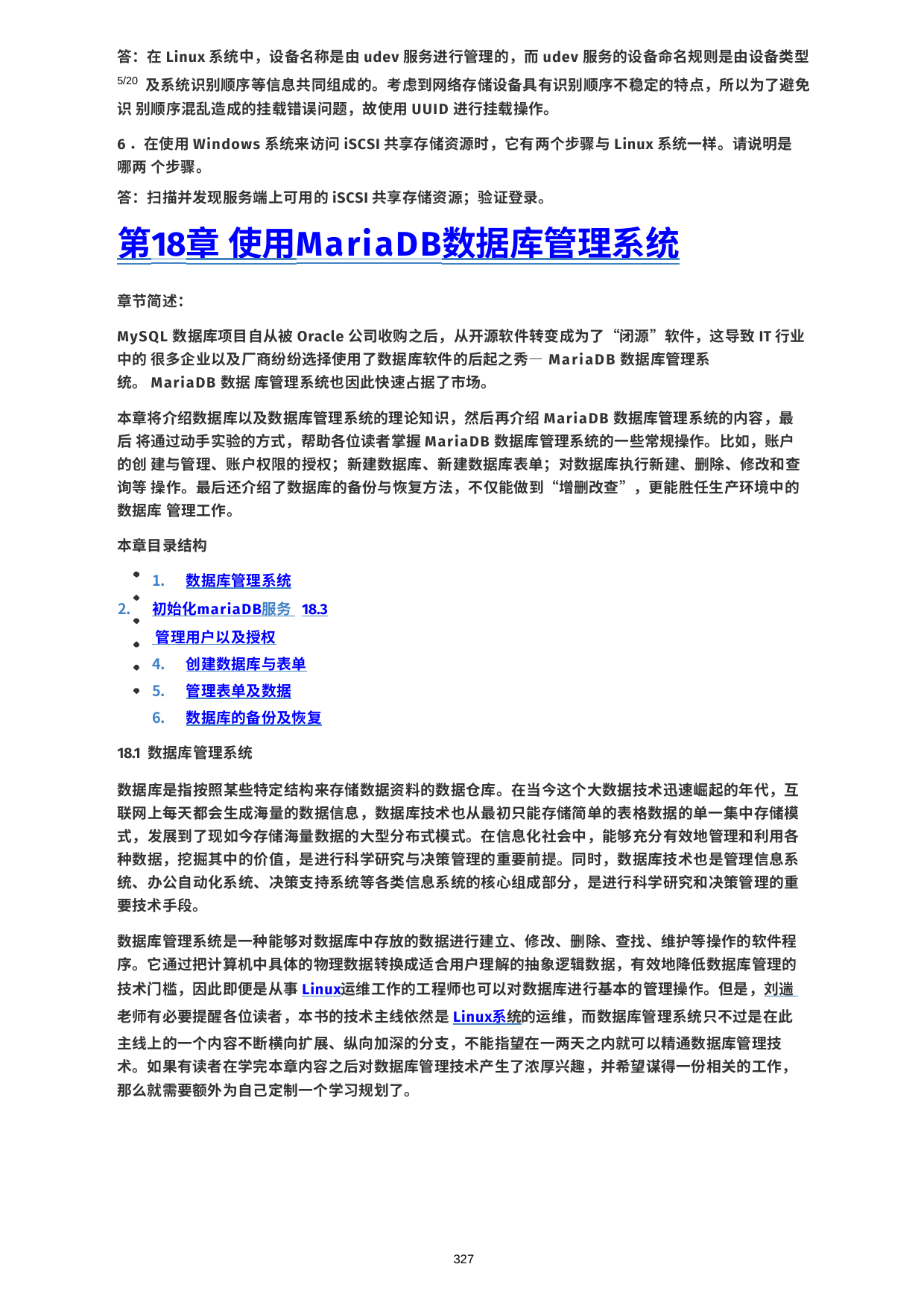

答：在Linux系统中，设备名称是由udev服务进行管理的，而udev服务的设备命名规则是由设备类型5/20 及系统识别顺序等信息共同组成的。考虑到网络存储设备具有识别顺序不稳定的特点，所以为了避免识 别顺序混乱造成的挂载错误问题，故使用UUID进行挂载操作。
6．在使用Windows系统来访问iSCSI共享存储资源时，它有两个步骤与Linux系统一样。请说明是哪两 个步骤。

答：扫描并发现服务端上可用的iSCSI共享存储资源；验证登录。
第18章 使用MariaDB数据库管理系统
章节简述：
MySQL数据库项目自从被Oracle公司收购之后，从开源软件转变成为了“闭源”软件，这导致IT行业中的 很多企业以及厂商纷纷选择使用了数据库软件的后起之秀—MariaDB数据库管理系统。MariaDB数据 库管理系统也因此快速占据了市场。
本章将介绍数据库以及数据库管理系统的理论知识，然后再介绍MariaDB数据库管理系统的内容，最后 将通过动手实验的方式，帮助各位读者掌握MariaDB数据库管理系统的一些常规操作。比如，账户的创 建与管理、账户权限的授权；新建数据库、新建数据库表单；对数据库执行新建、删除、修改和查询等 操作。最后还介绍了数据库的备份与恢复方法，不仅能做到“增删改查”，更能胜任生产环境中的数据库 管理工作。
本章目录结构
数据库管理系统
初始化mariaDB服务  18.3 管理用户以及授权
创建数据库与表单
管理表单及数据
数据库的备份及恢复

18.1 数据库管理系统
数据库是指按照某些特定结构来存储数据资料的数据仓库。在当今这个大数据技术迅速崛起的年代，互 联网上每天都会生成海量的数据信息，数据库技术也从最初只能存储简单的表格数据的单一集中存储模 式，发展到了现如今存储海量数据的大型分布式模式。在信息化社会中，能够充分有效地管理和利用各 种数据，挖掘其中的价值，是进行科学研究与决策管理的重要前提。同时，数据库技术也是管理信息系 统、办公自动化系统、决策支持系统等各类信息系统的核心组成部分，是进行科学研究和决策管理的重 要技术手段。
数据库管理系统是一种能够对数据库中存放的数据进行建立、修改、删除、查找、维护等操作的软件程 序。它通过把计算机中具体的物理数据转换成适合用户理解的抽象逻辑数据，有效地降低数据库管理的 技术门槛，因此即便是从事Linux运维工作的工程师也可以对数据库进行基本的管理操作。但是，刘遄 老师有必要提醒各位读者，本书的技术主线依然是Linux系统的运维，而数据库管理系统只不过是在此 主线上的一个内容不断横向扩展、纵向加深的分支，不能指望在一两天之内就可以精通数据库管理技  术。如果有读者在学完本章内容之后对数据库管理技术产生了浓厚兴趣，并希望谋得一份相关的工作， 那么就需要额外为自己定制一个学习规划了。

327